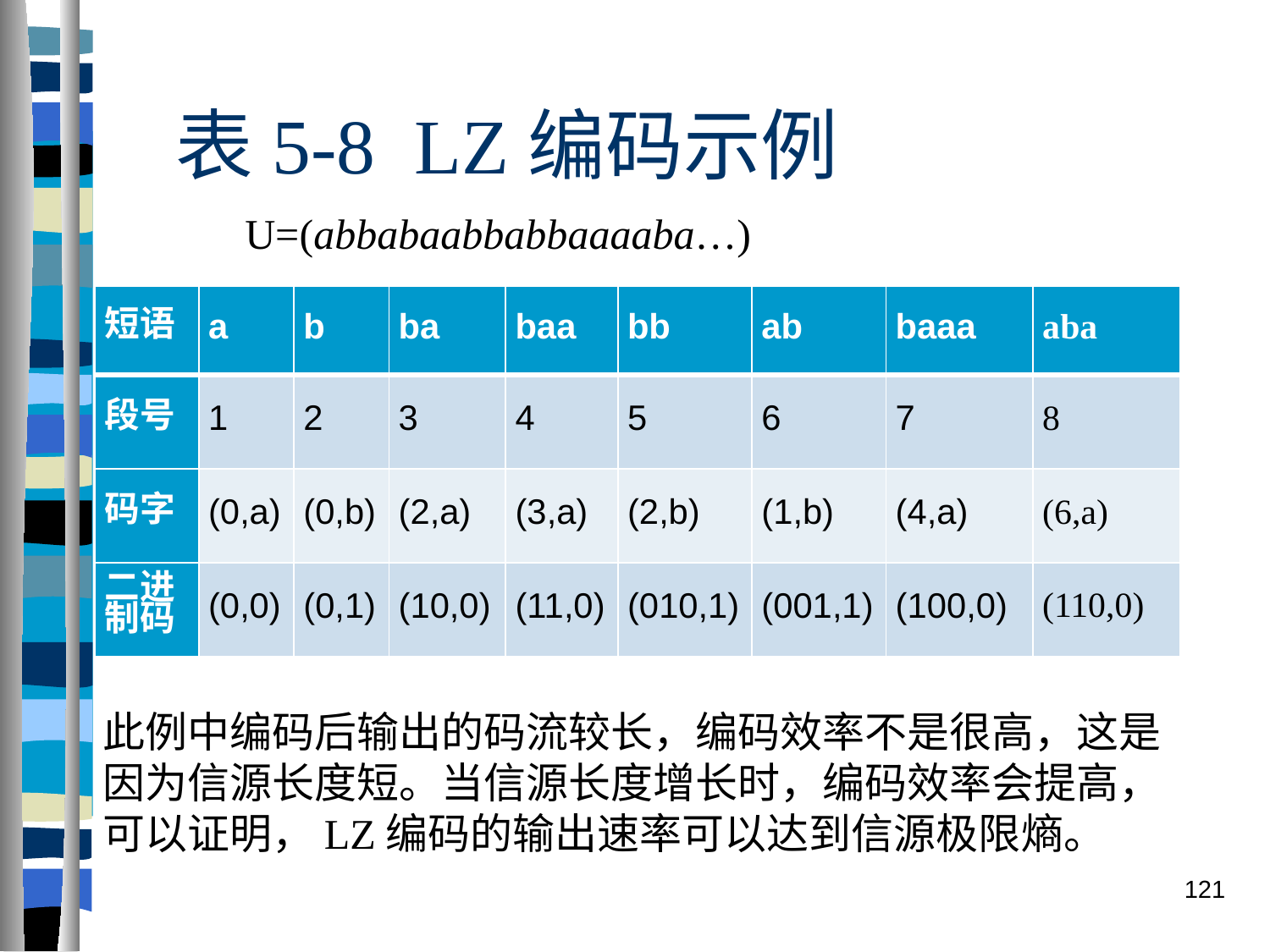

表5-8  LZ编码示例
U=(abbabaabbabbaaaaba…)
| 短语 | a | b | ba | baa | bb | ab | baaa | aba |
| --- | --- | --- | --- | --- | --- | --- | --- | --- |
| 段号 | 1 | 2 | 3 | 4 | 5 | 6 | 7 | 8 |
| 码字 | (0,a) | (0,b) | (2,a) | (3,a) | (2,b) | (1,b) | (4,a) | (6,a) |
| 二进制码 | (0,0) | (0,1) | (10,0) | (11,0) | (010,1) | (001,1) | (100,0) | (110,0) |
此例中编码后输出的码流较长，编码效率不是很高，这是因为信源长度短。当信源长度增长时，编码效率会提高，可以证明，LZ编码的输出速率可以达到信源极限熵。
121